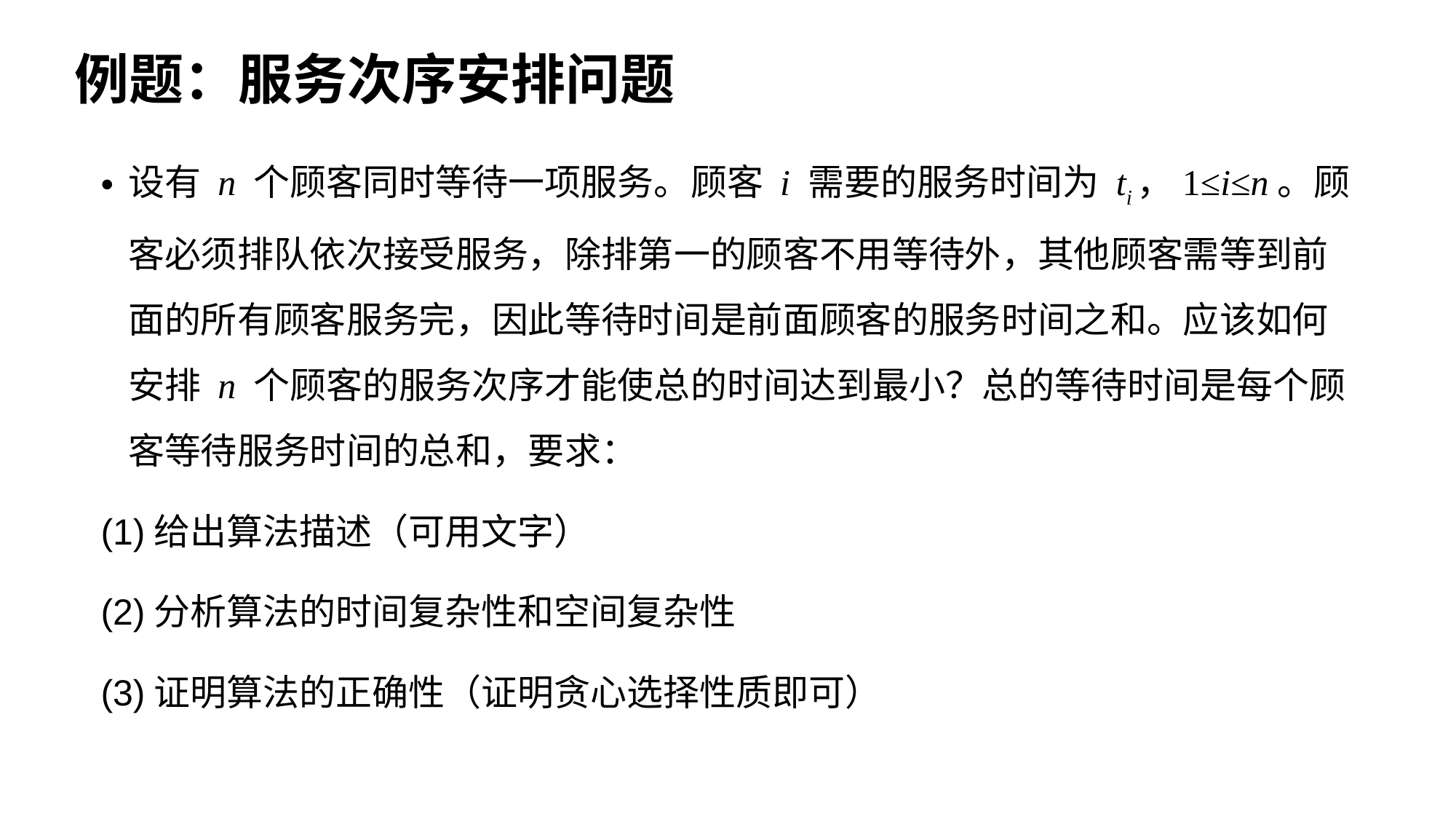

# 例题：服务次序安排问题
设有 n 个顾客同时等待一项服务。顾客 i 需要的服务时间为 ti，1≤i≤n。顾客必须排队依次接受服务，除排第一的顾客不用等待外，其他顾客需等到前面的所有顾客服务完，因此等待时间是前面顾客的服务时间之和。应该如何安排 n 个顾客的服务次序才能使总的时间达到最小？总的等待时间是每个顾客等待服务时间的总和，要求：
(1)给出算法描述（可用文字）
(2)分析算法的时间复杂性和空间复杂性
(3)证明算法的正确性（证明贪心选择性质即可）